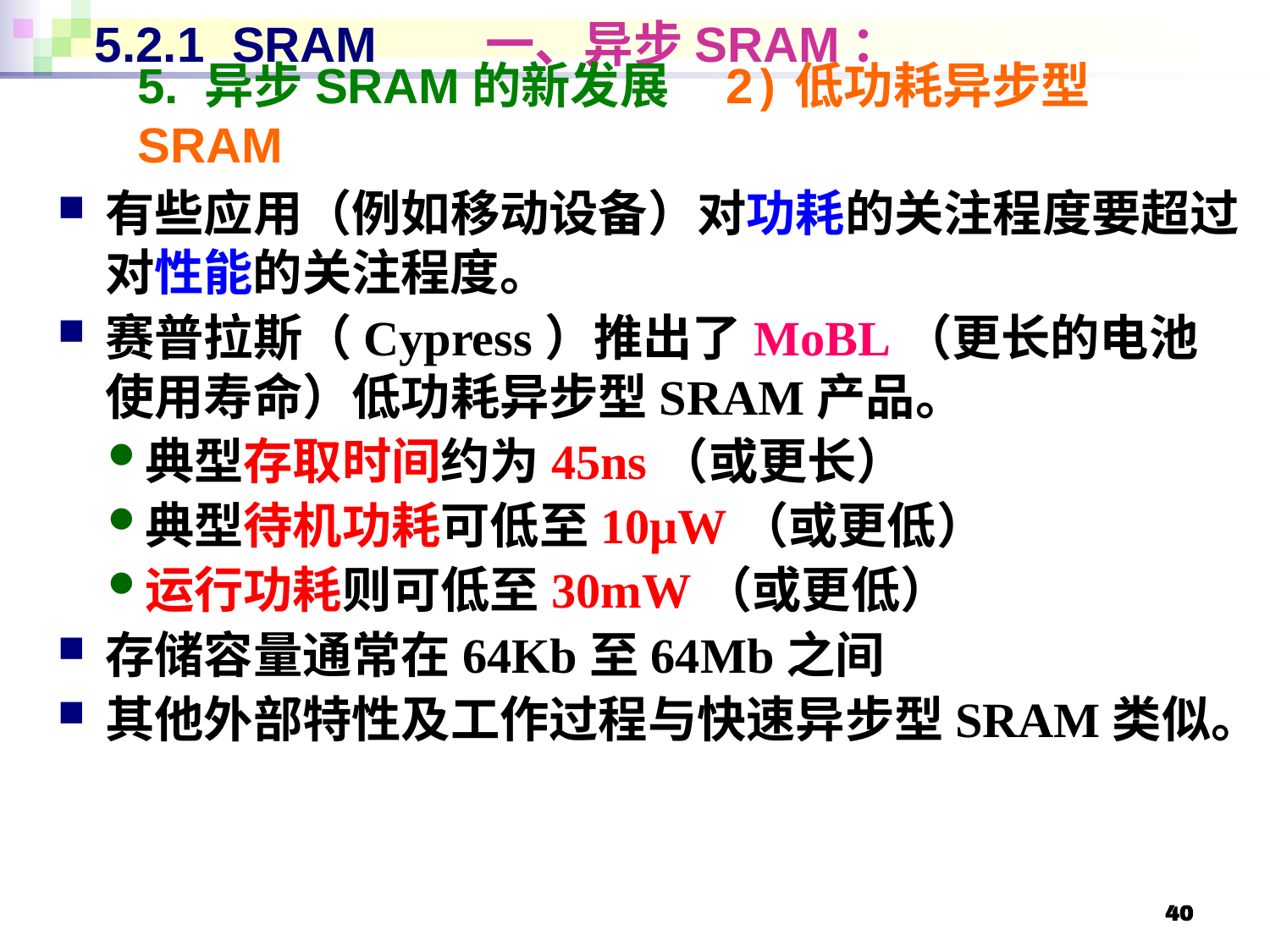

# 5.2.1  SRAM       一、异步SRAM：
5. 异步SRAM的新发展    2)低功耗异步型SRAM
有些应用（例如移动设备）对功耗的关注程度要超过对性能的关注程度。
赛普拉斯（Cypress）推出了MoBL（更长的电池使用寿命）低功耗异步型SRAM产品。
典型存取时间约为45ns（或更长）
典型待机功耗可低至10μW（或更低）
运行功耗则可低至30mW（或更低）
存储容量通常在64Kb至64Mb之间
其他外部特性及工作过程与快速异步型SRAM类似。
40